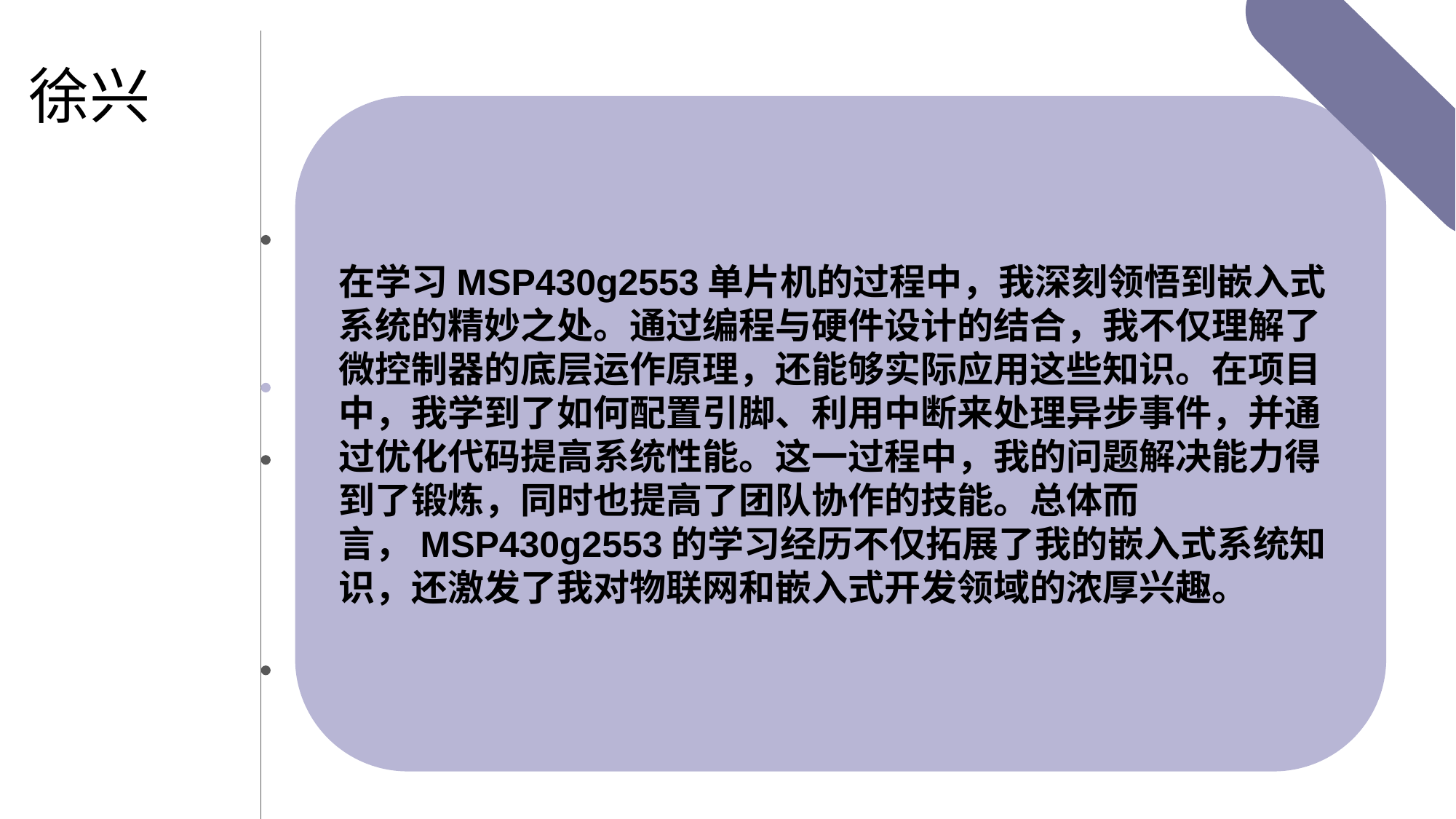

徐兴

在学习MSP430g2553单片机的过程中，我深刻领悟到嵌入式系统的精妙之处。通过编程与硬件设计的结合，我不仅理解了微控制器的底层运作原理，还能够实际应用这些知识。在项目中，我学到了如何配置引脚、利用中断来处理异步事件，并通过优化代码提高系统性能。这一过程中，我的问题解决能力得到了锻炼，同时也提高了团队协作的技能。总体而言，MSP430g2553的学习经历不仅拓展了我的嵌入式系统知识，还激发了我对物联网和嵌入式开发领域的浓厚兴趣。